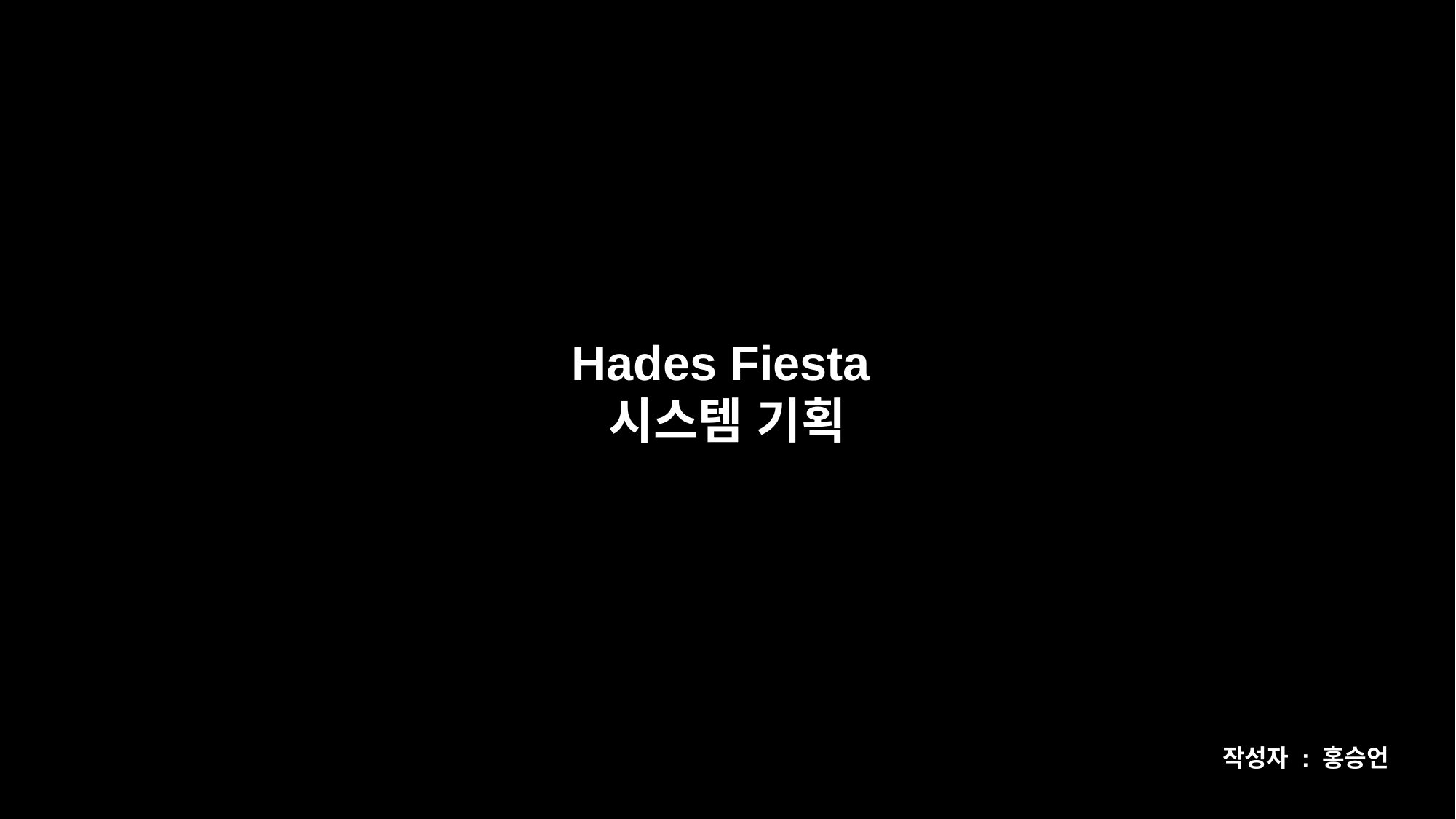

Hades Fiesta
시스템 기획
작성자 : 홍승언